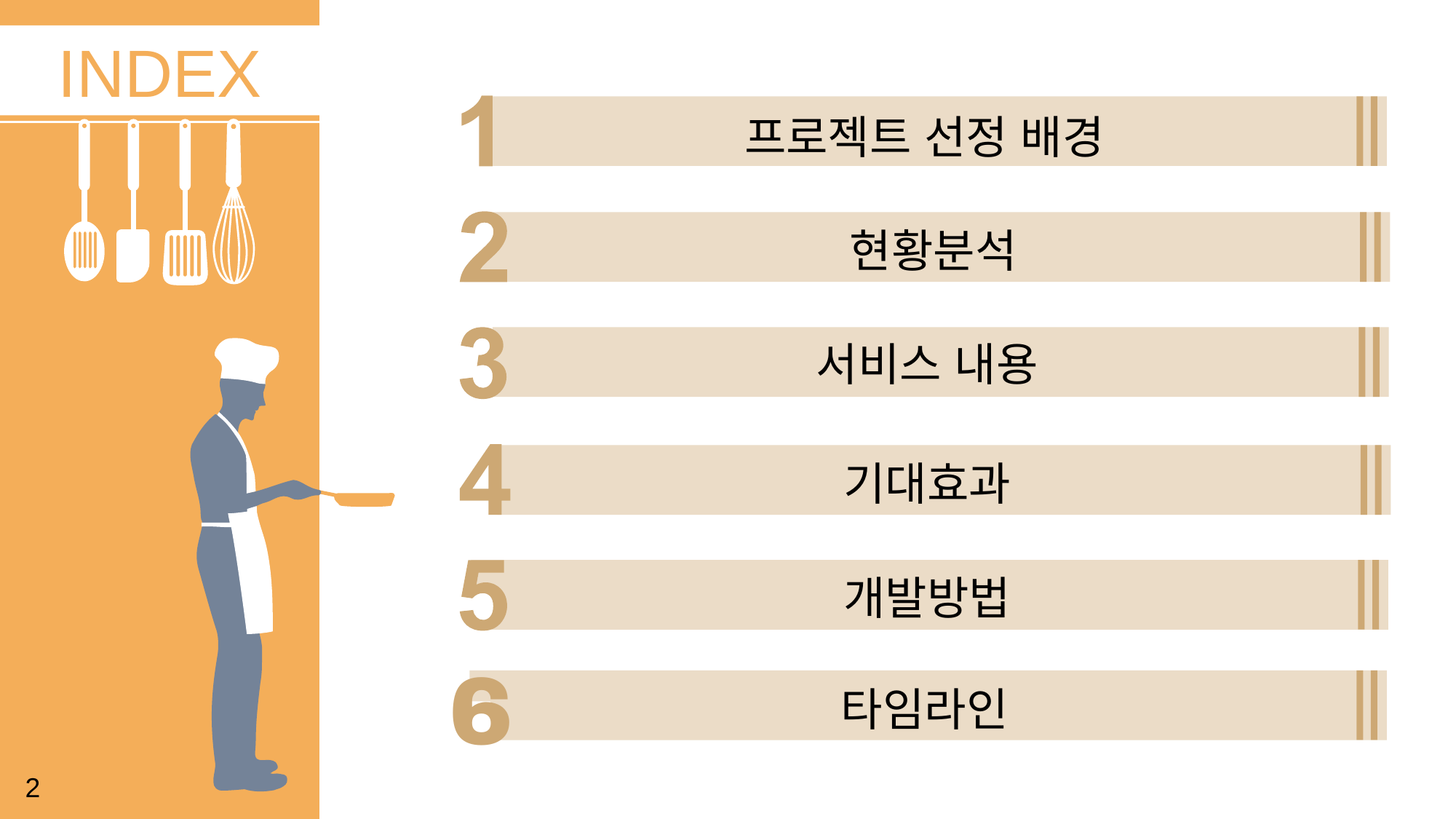

INDEX

프로젝트 선정 배경

현황분석

서비스 내용

기대효과

개발방법
6

타임라인
2